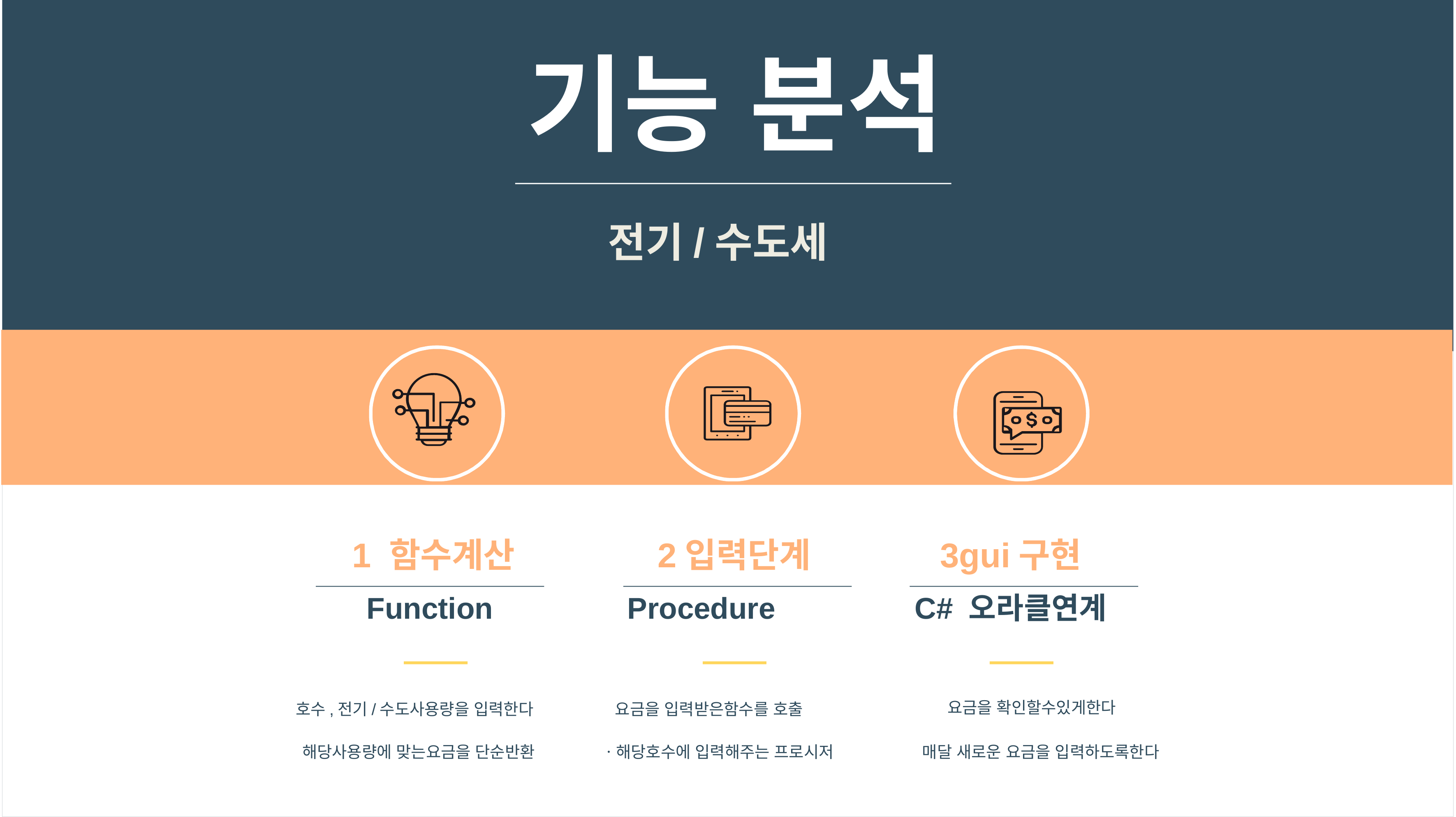

기능 분석

전기/수도세

1 함수계산
2입력단계
3gui구현

Function
Procedure
C# 오라클연계

요금을 확인할수있게한다
호수,전기/수도사용량을 입력한다
요금을 입력받은함수를 호출
해당사용량에 맞는요금을 단순반환
ㆍ해당호수에 입력해주는 프로시저
매달 새로운 요금을 입력하도록한다
LOG